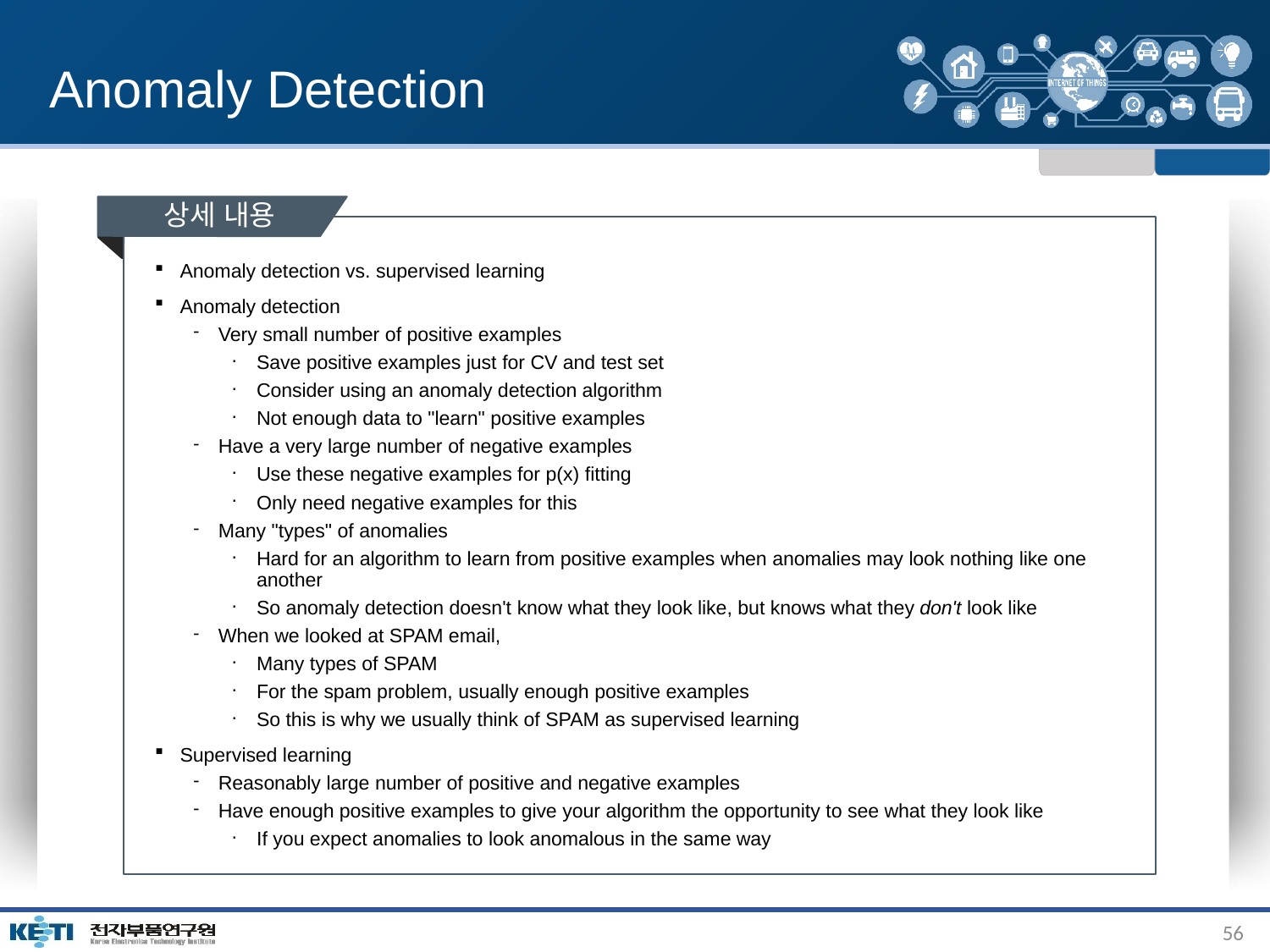

# Anomaly Detection
상세 내용

Anomaly detection vs. supervised learning
Anomaly detection
Very small number of positive examples
Save positive examples just for CV and test set
Consider using an anomaly detection algorithm
Not enough data to "learn" positive examples
Have a very large number of negative examples
Use these negative examples for p(x) fitting
Only need negative examples for this
Many "types" of anomalies
Hard for an algorithm to learn from positive examples when anomalies may look nothing like one another
So anomaly detection doesn't know what they look like, but knows what they don't look like
When we looked at SPAM email,
Many types of SPAM
For the spam problem, usually enough positive examples
So this is why we usually think of SPAM as supervised learning
Supervised learning
Reasonably large number of positive and negative examples
Have enough positive examples to give your algorithm the opportunity to see what they look like
If you expect anomalies to look anomalous in the same way

56